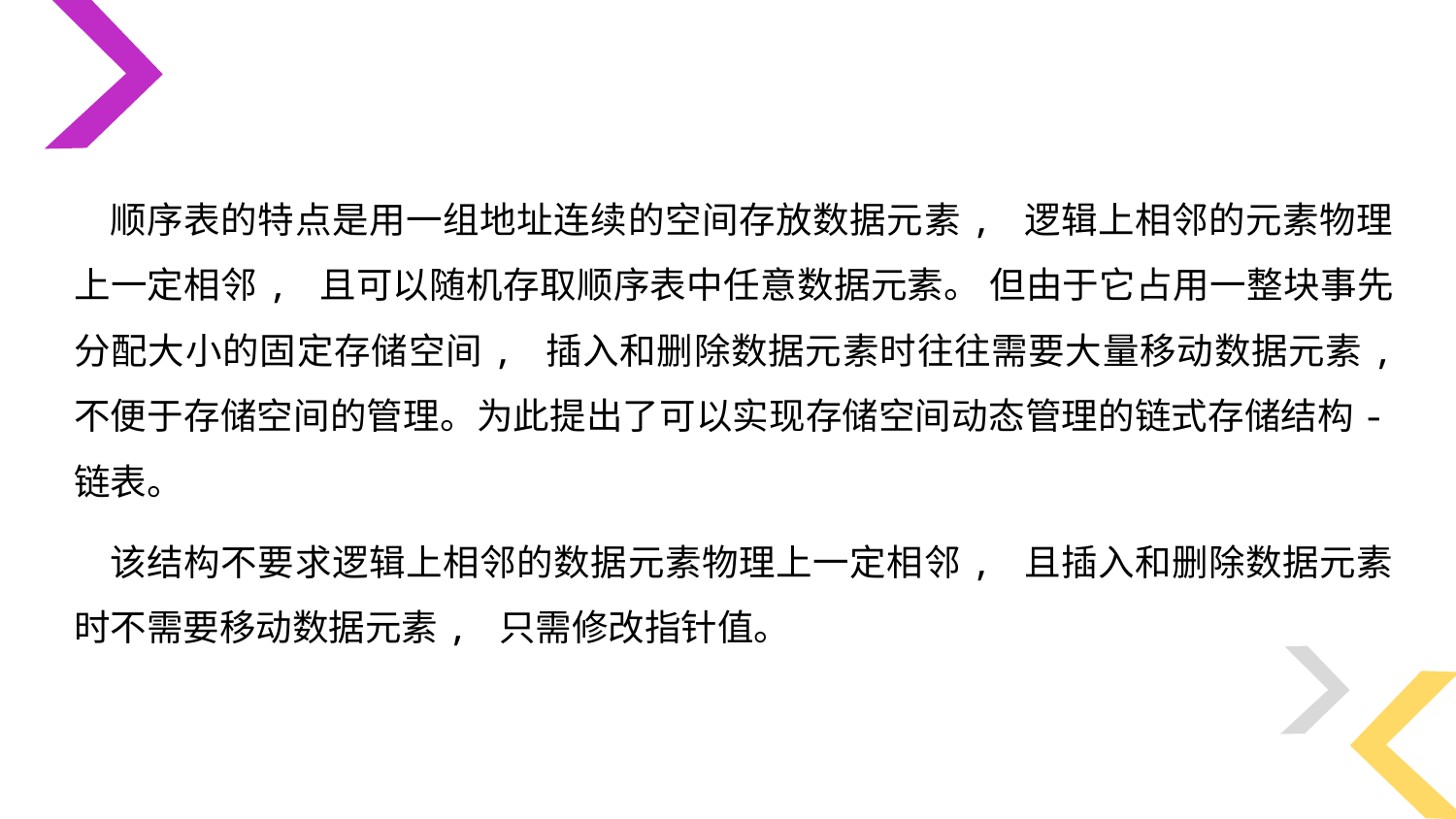

顺序表的特点是用一组地址连续的空间存放数据元素, 逻辑上相邻的元素物理上一定相邻, 且可以随机存取顺序表中任意数据元素。 但由于它占用一整块事先分配大小的固定存储空间, 插入和删除数据元素时往往需要大量移动数据元素, 不便于存储空间的管理。为此提出了可以实现存储空间动态管理的链式存储结构-链表。
   该结构不要求逻辑上相邻的数据元素物理上一定相邻, 且插入和删除数据元素时不需要移动数据元素, 只需修改指针值。